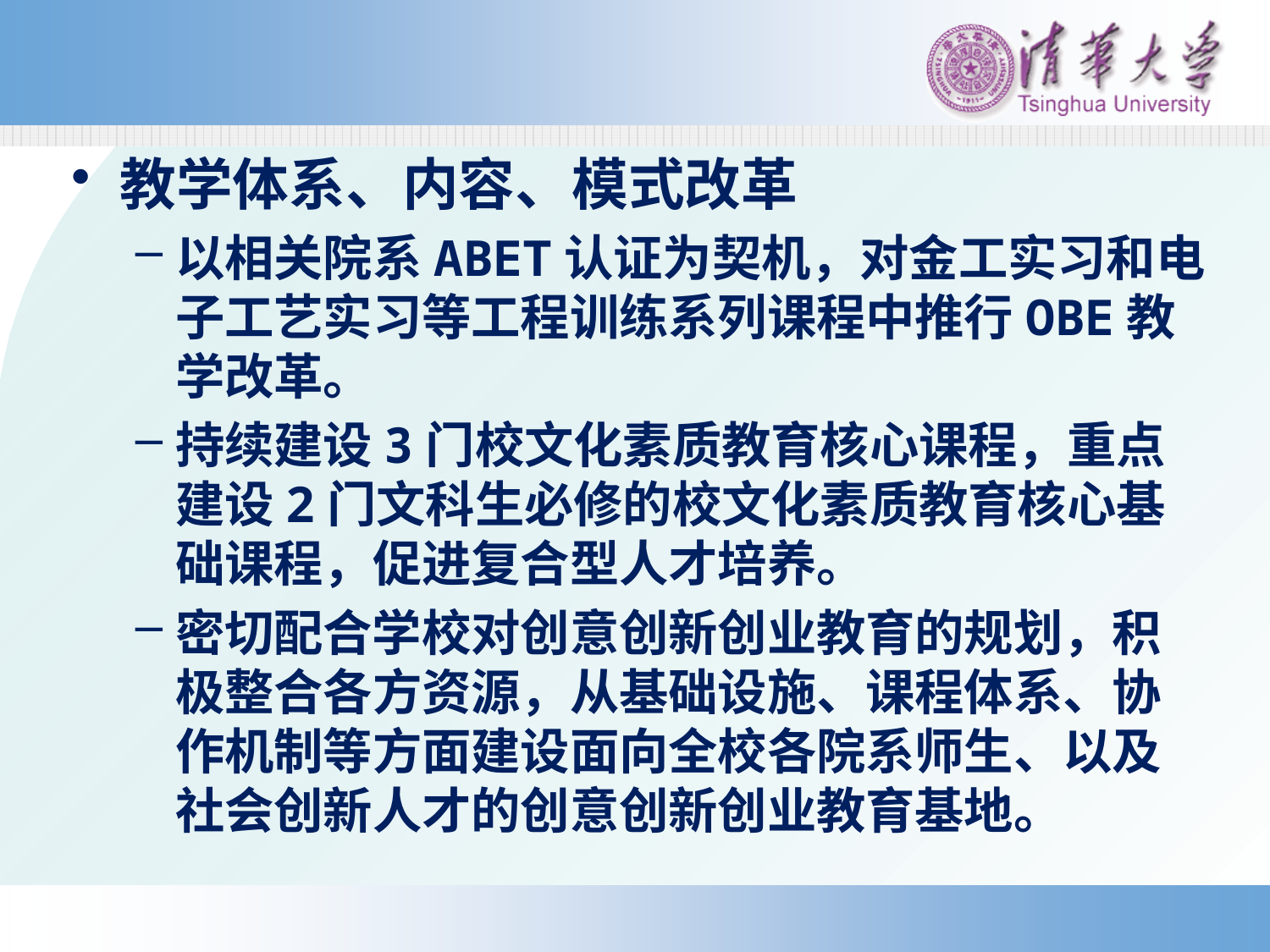

教学体系、内容、模式改革
以相关院系ABET认证为契机，对金工实习和电子工艺实习等工程训练系列课程中推行OBE教学改革。
持续建设3门校文化素质教育核心课程，重点建设2门文科生必修的校文化素质教育核心基础课程，促进复合型人才培养。
密切配合学校对创意创新创业教育的规划，积极整合各方资源，从基础设施、课程体系、协作机制等方面建设面向全校各院系师生、以及社会创新人才的创意创新创业教育基地。